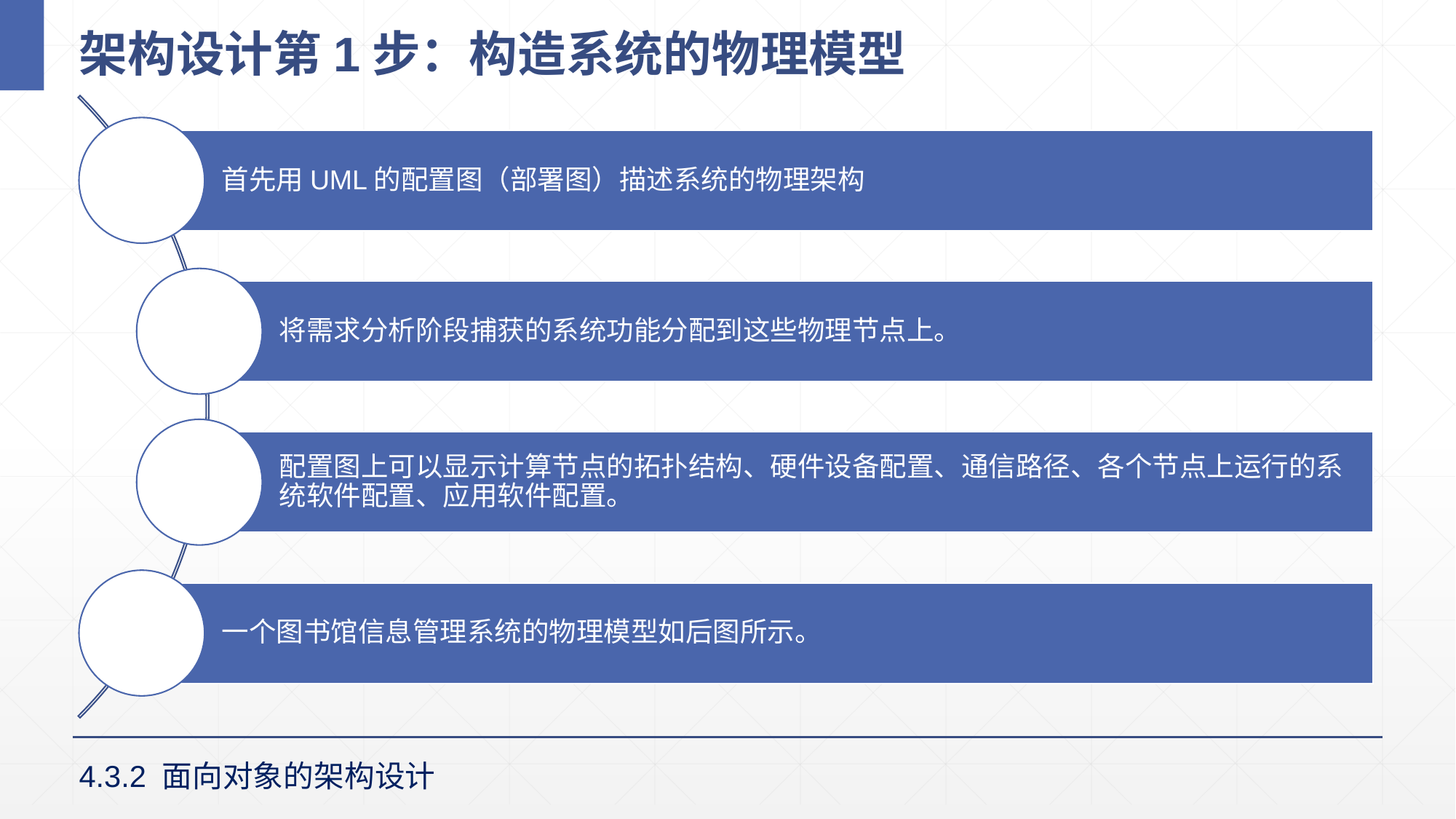

# 架构设计第1步：构造系统的物理模型
首先用UML的配置图（部署图）描述系统的物理架构
将需求分析阶段捕获的系统功能分配到这些物理节点上。
配置图上可以显示计算节点的拓扑结构、硬件设备配置、通信路径、各个节点上运行的系统软件配置、应用软件配置。
一个图书馆信息管理系统的物理模型如后图所示。
4.3.2 面向对象的架构设计